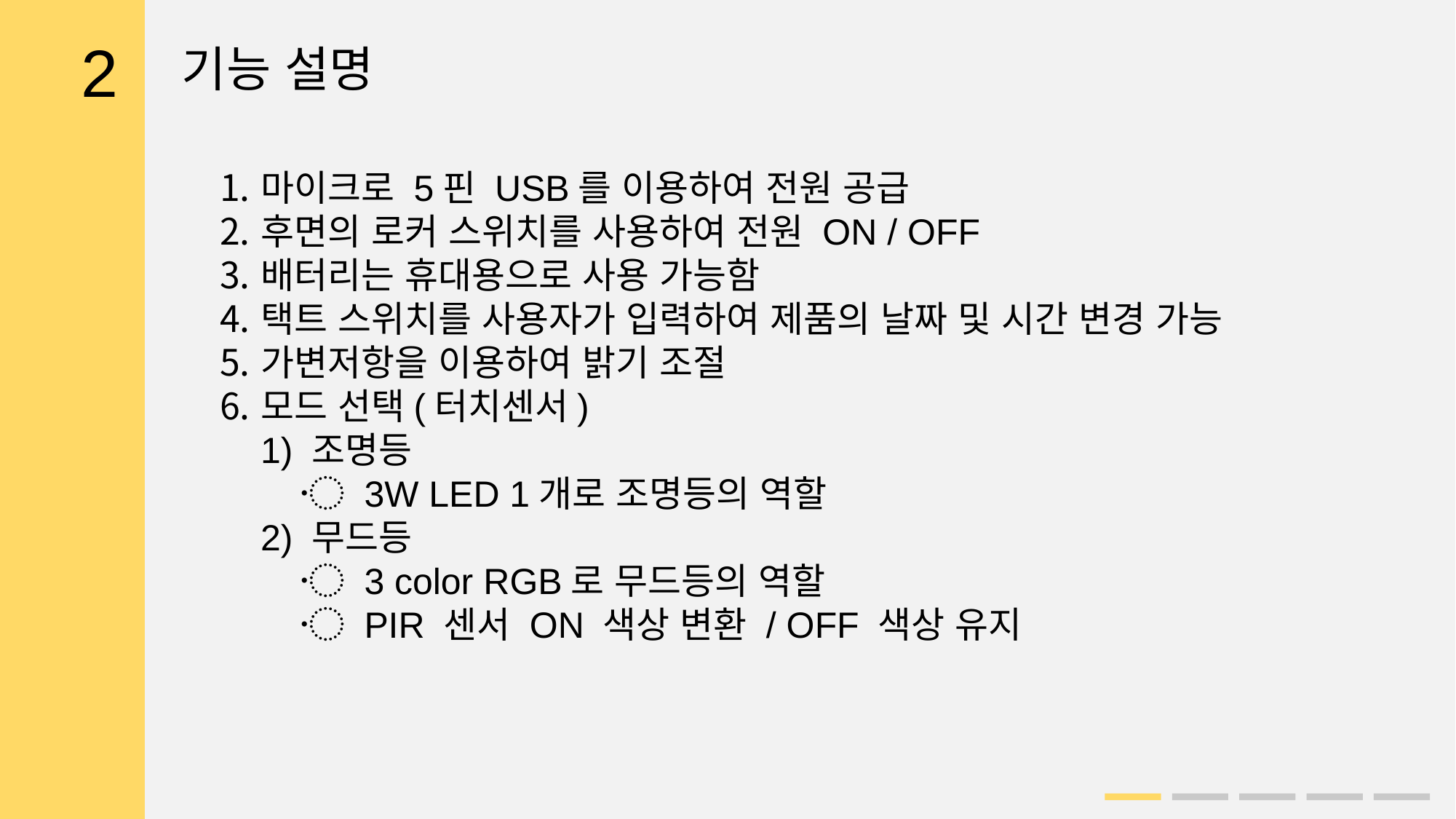

2
기능 설명
마이크로 5핀 USB를 이용하여 전원 공급
후면의 로커 스위치를 사용하여 전원 ON / OFF
배터리는 휴대용으로 사용 가능함
택트 스위치를 사용자가 입력하여 제품의 날짜 및 시간 변경 가능
가변저항을 이용하여 밝기 조절
모드 선택(터치센서)
    1) 조명등
       〮 3W LED 1개로 조명등의 역할
    2) 무드등
       〮 3 color RGB로 무드등의 역할
       〮 PIR 센서 ON 색상 변환 / OFF 색상 유지